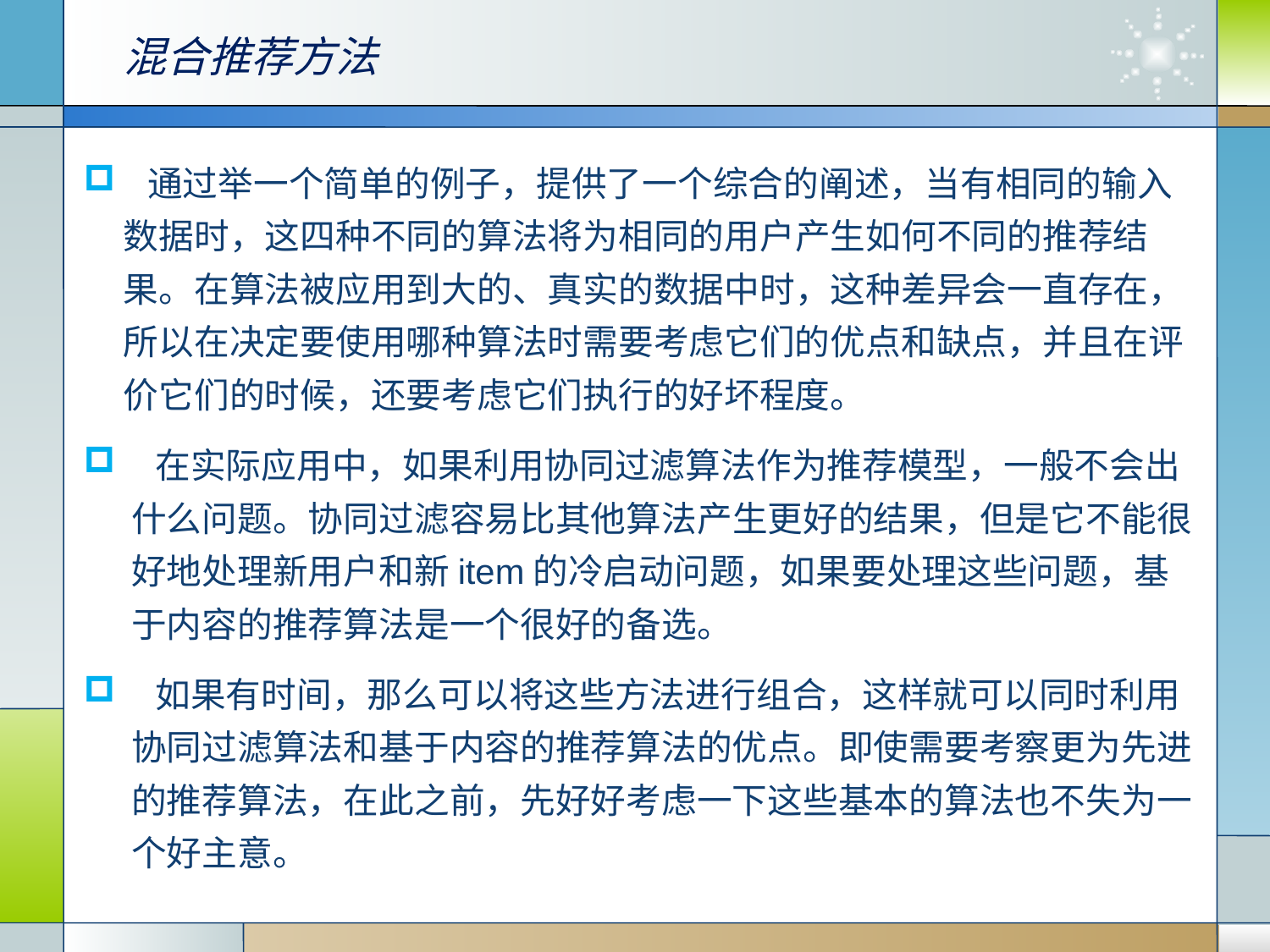

混合推荐方法
  通过举一个简单的例子，提供了一个综合的阐述，当有相同的输入数据时，这四种不同的算法将为相同的用户产生如何不同的推荐结果。在算法被应用到大的、真实的数据中时，这种差异会一直存在，所以在决定要使用哪种算法时需要考虑它们的优点和缺点，并且在评价它们的时候，还要考虑它们执行的好坏程度。
  在实际应用中，如果利用协同过滤算法作为推荐模型，一般不会出什么问题。协同过滤容易比其他算法产生更好的结果，但是它不能很好地处理新用户和新item的冷启动问题，如果要处理这些问题，基于内容的推荐算法是一个很好的备选。
  如果有时间，那么可以将这些方法进行组合，这样就可以同时利用协同过滤算法和基于内容的推荐算法的优点。即使需要考察更为先进的推荐算法，在此之前，先好好考虑一下这些基本的算法也不失为一个好主意。